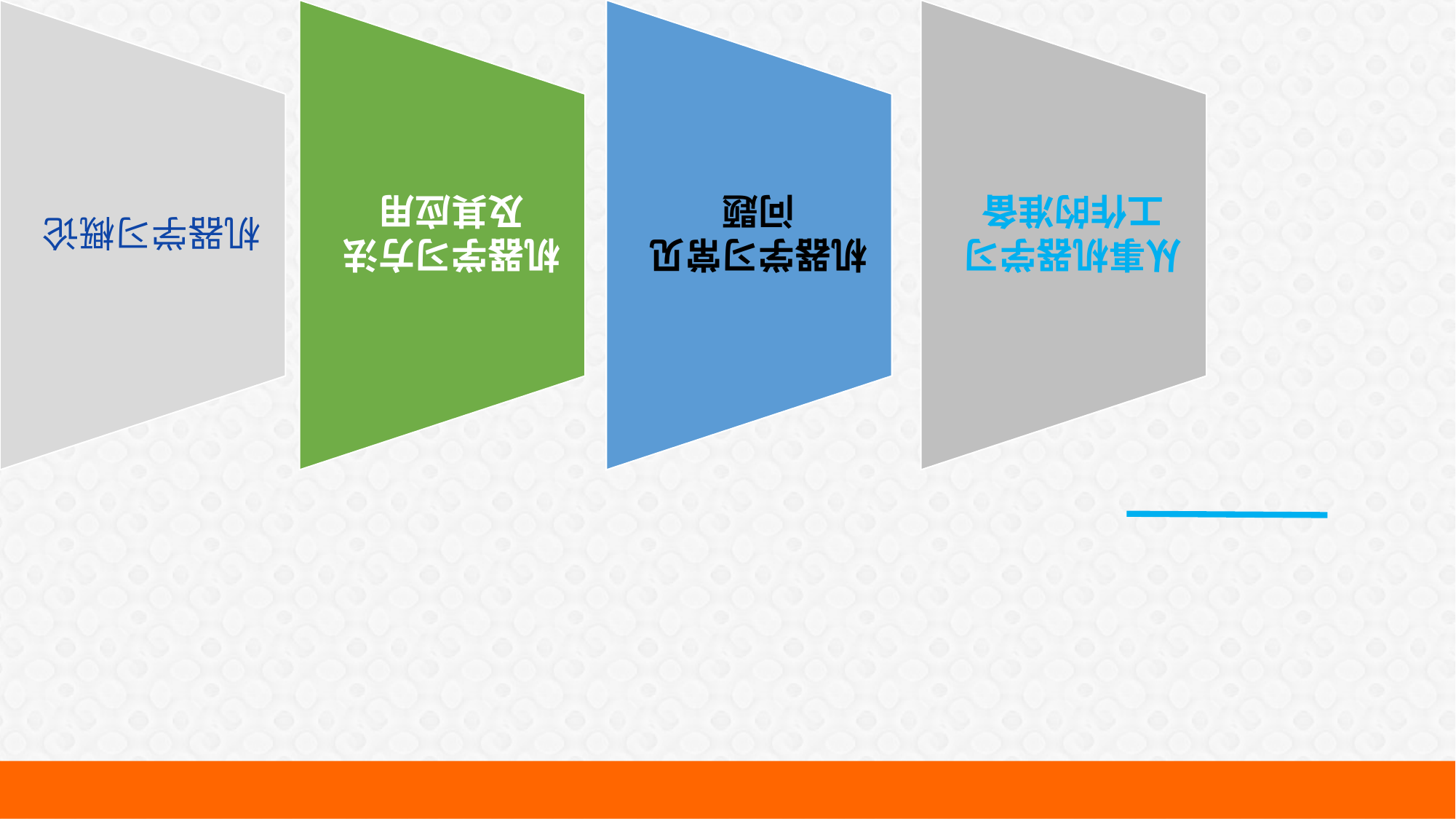

机器学习概论
机器学习常见问题
机器学习方法及其应用
从事机器学习工作的准备